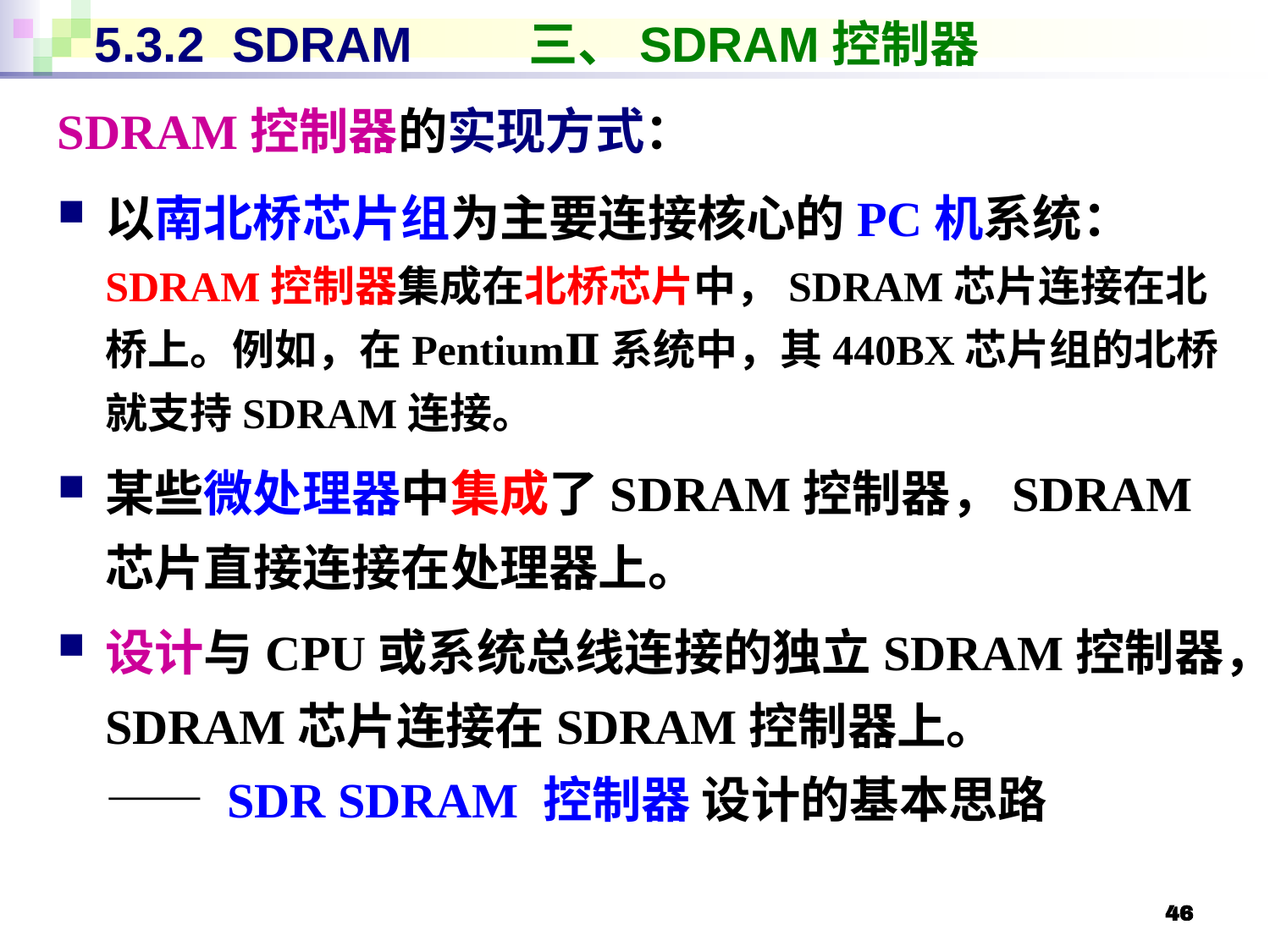

# 5.3.2  SDRAM	   三、SDRAM控制器
SDRAM控制器的实现方式：
以南北桥芯片组为主要连接核心的PC机系统：
SDRAM控制器集成在北桥芯片中，SDRAM芯片连接在北桥上。例如，在PentiumⅡ系统中，其440BX芯片组的北桥就支持SDRAM连接。
某些微处理器中集成了SDRAM控制器，SDRAM芯片直接连接在处理器上。
设计与CPU或系统总线连接的独立SDRAM控制器，SDRAM芯片连接在SDRAM控制器上。
—— SDR SDRAM 控制器 设计的基本思路
46